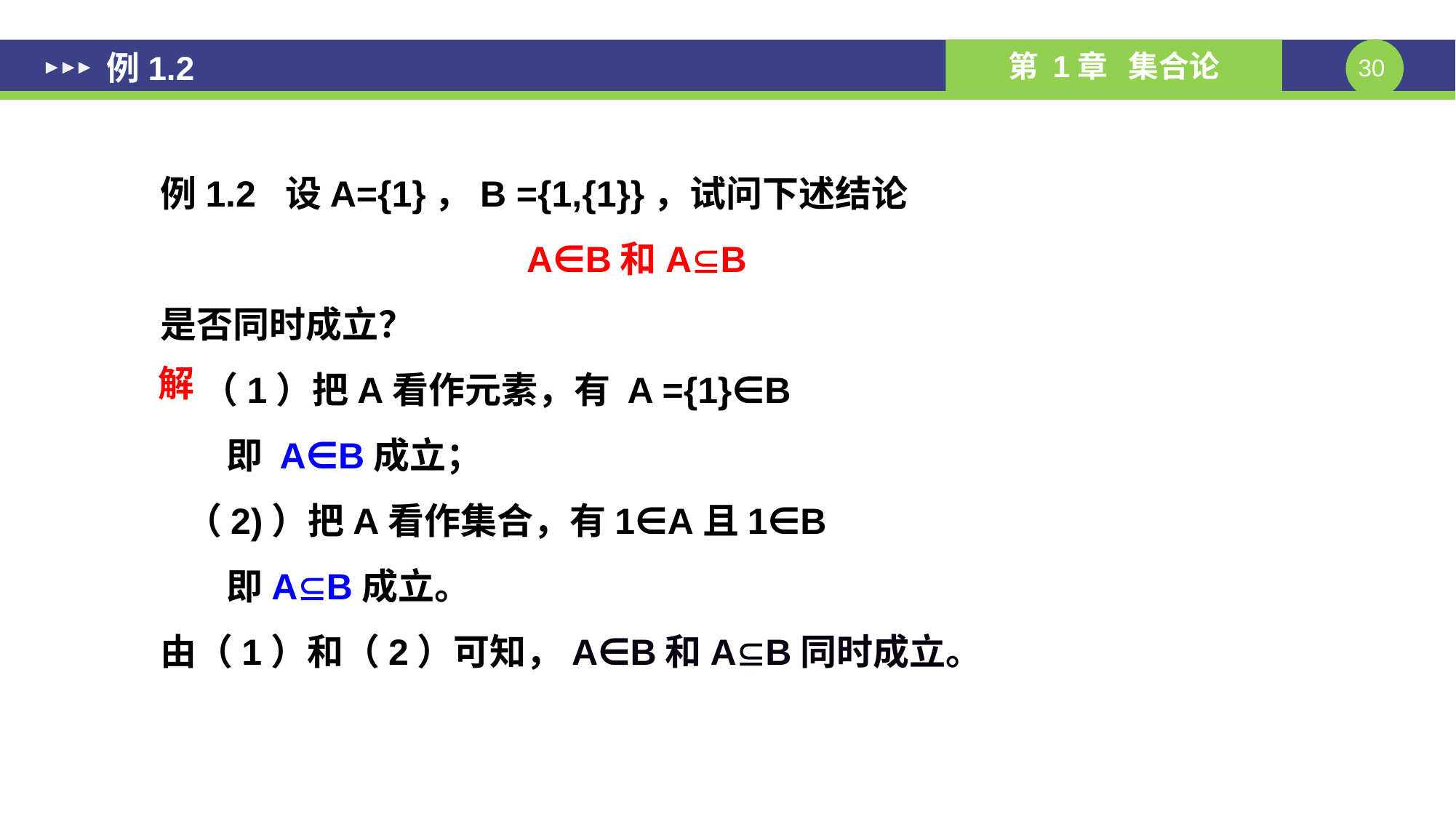

例1.2
例1.2  设A={1}，B ={1,{1}}，试问下述结论
A∈B和A⊆B
是否同时成立？
    （1）把A看作元素，有 A ={1}∈B
       即 A∈B成立；
  （2)）把A看作集合，有1∈A且1∈B
       即A⊆B成立。
由（1）和（2）可知，A∈B和A⊆B同时成立。
解